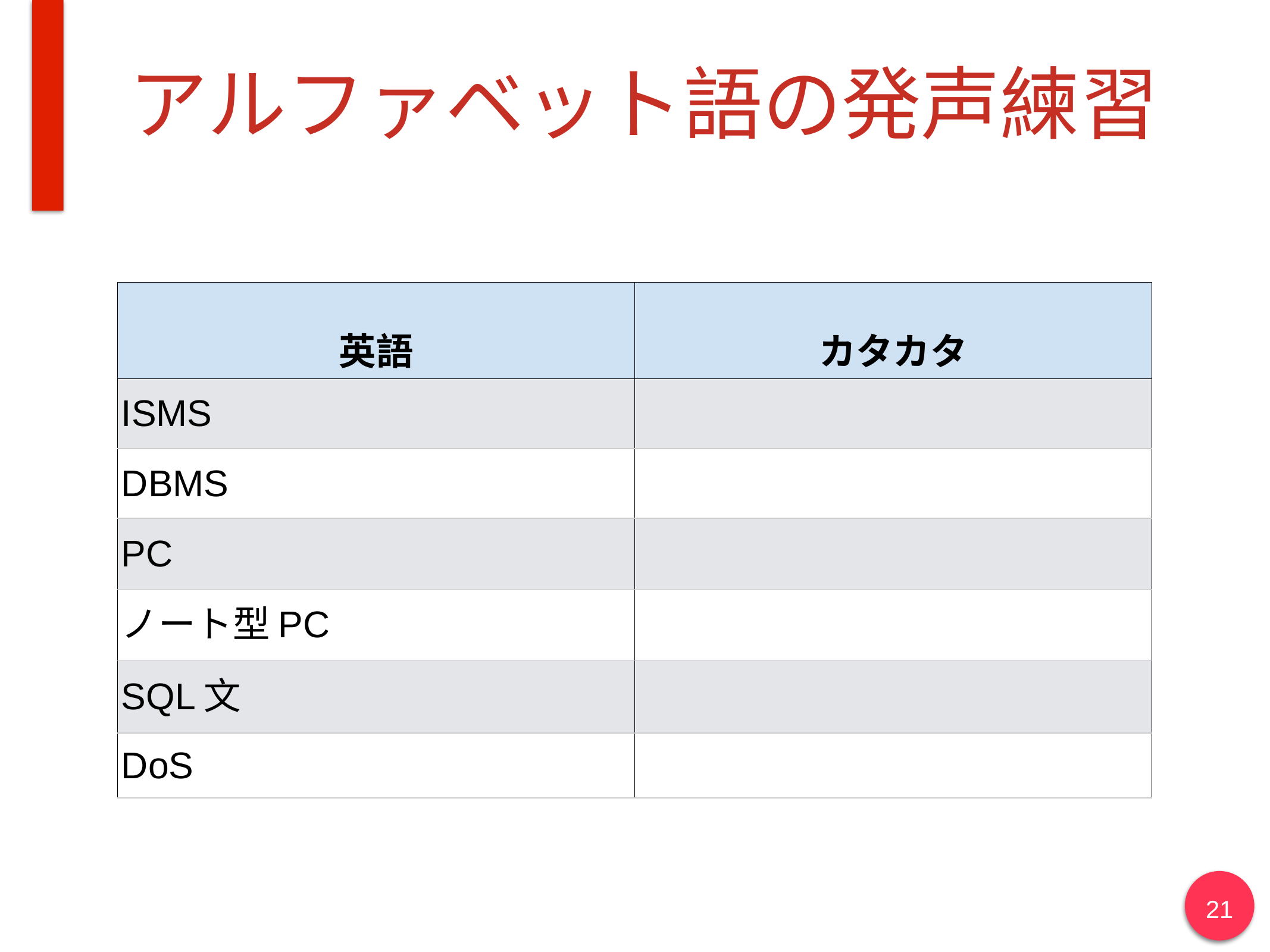

# アルファベット語の発声練習
| 英語 | カタカタ |
| --- | --- |
| ISMS |  |
| DBMS |  |
| PC |  |
| ノート型PC |  |
| SQL文 |  |
| DoS |  |
21